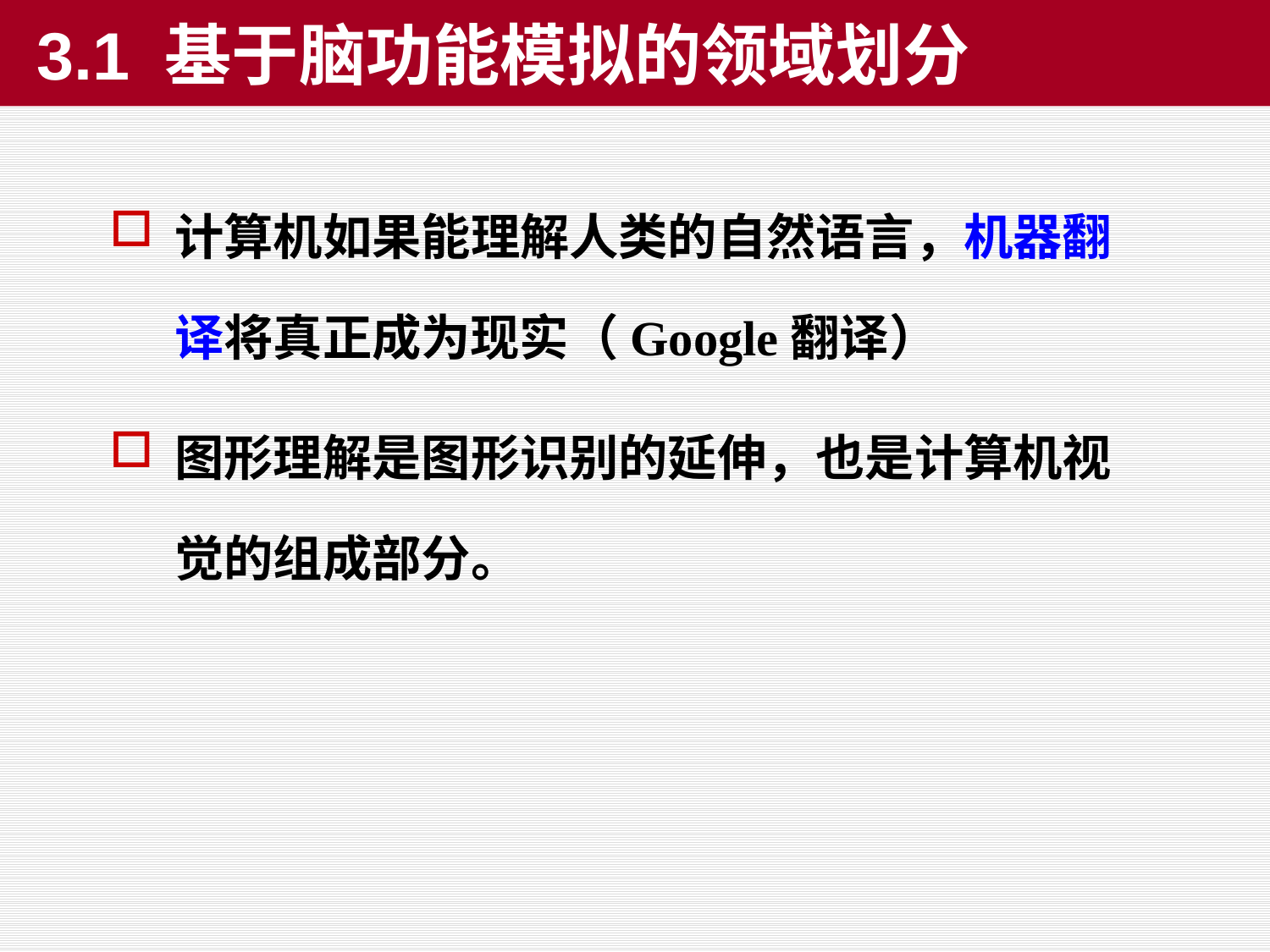

3.1 基于脑功能模拟的领域划分
计算机如果能理解人类的自然语言，机器翻译将真正成为现实（Google翻译）
图形理解是图形识别的延伸，也是计算机视觉的组成部分。